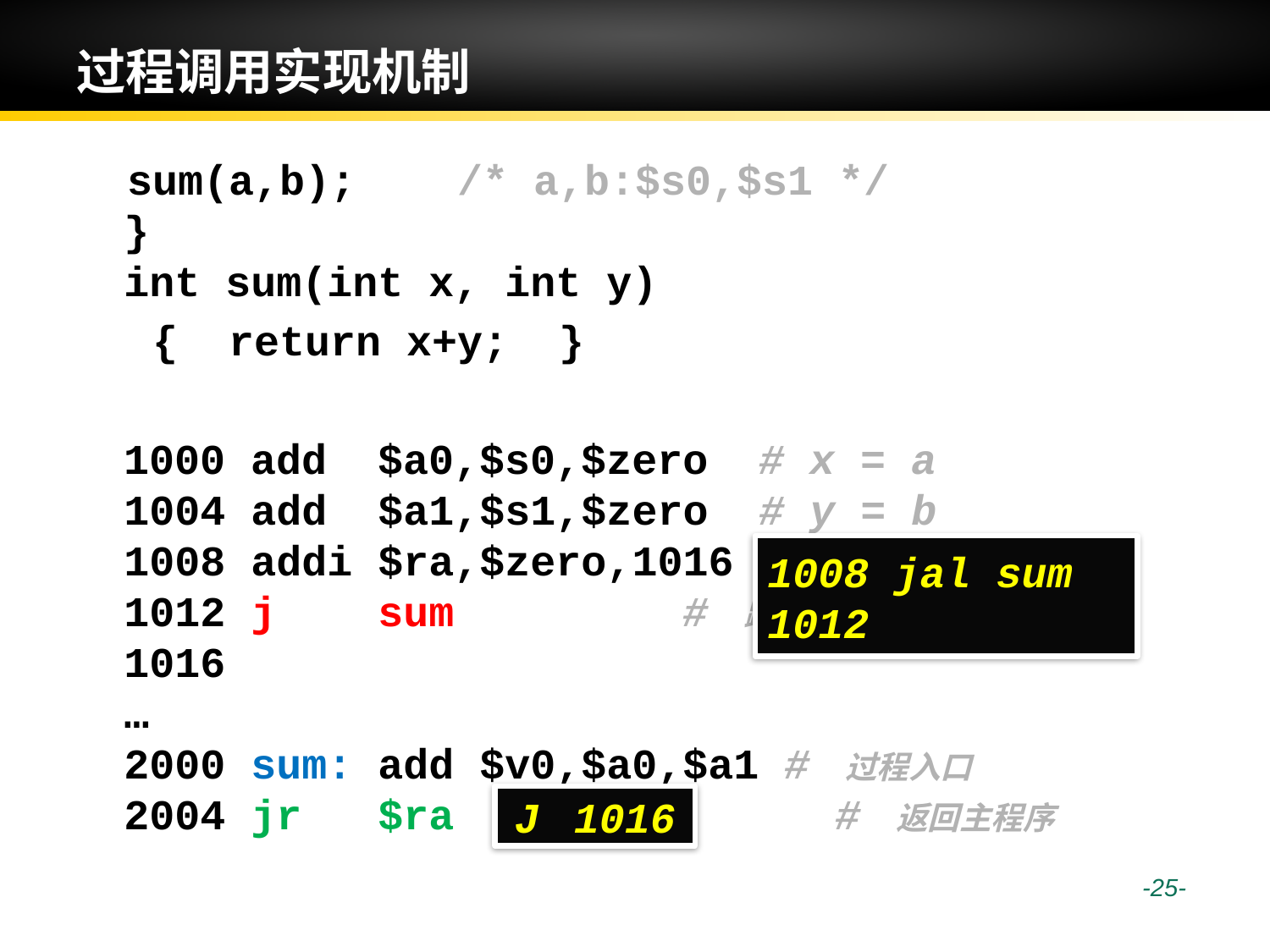

# 过程调用实现机制
  sum(a,b);    /* a,b:$s0,$s1 */
}
int sum(int x, int y)
   {  return x+y;  }

    1000 add  $a0,$s0,$zero  # x = a
1004 add  $a1,$s1,$zero  # y = b
1008 addi $ra,$zero,1016 # $ra=1016
1012 j    sum 		  # 跳转，调用过程sum
1016
…
2000 sum: add $v0,$a0,$a1 # 过程入口
2004 jr   $ra	       # new # 返回主程序instruction

1008 jal sum
1012
J  1016
 -25-